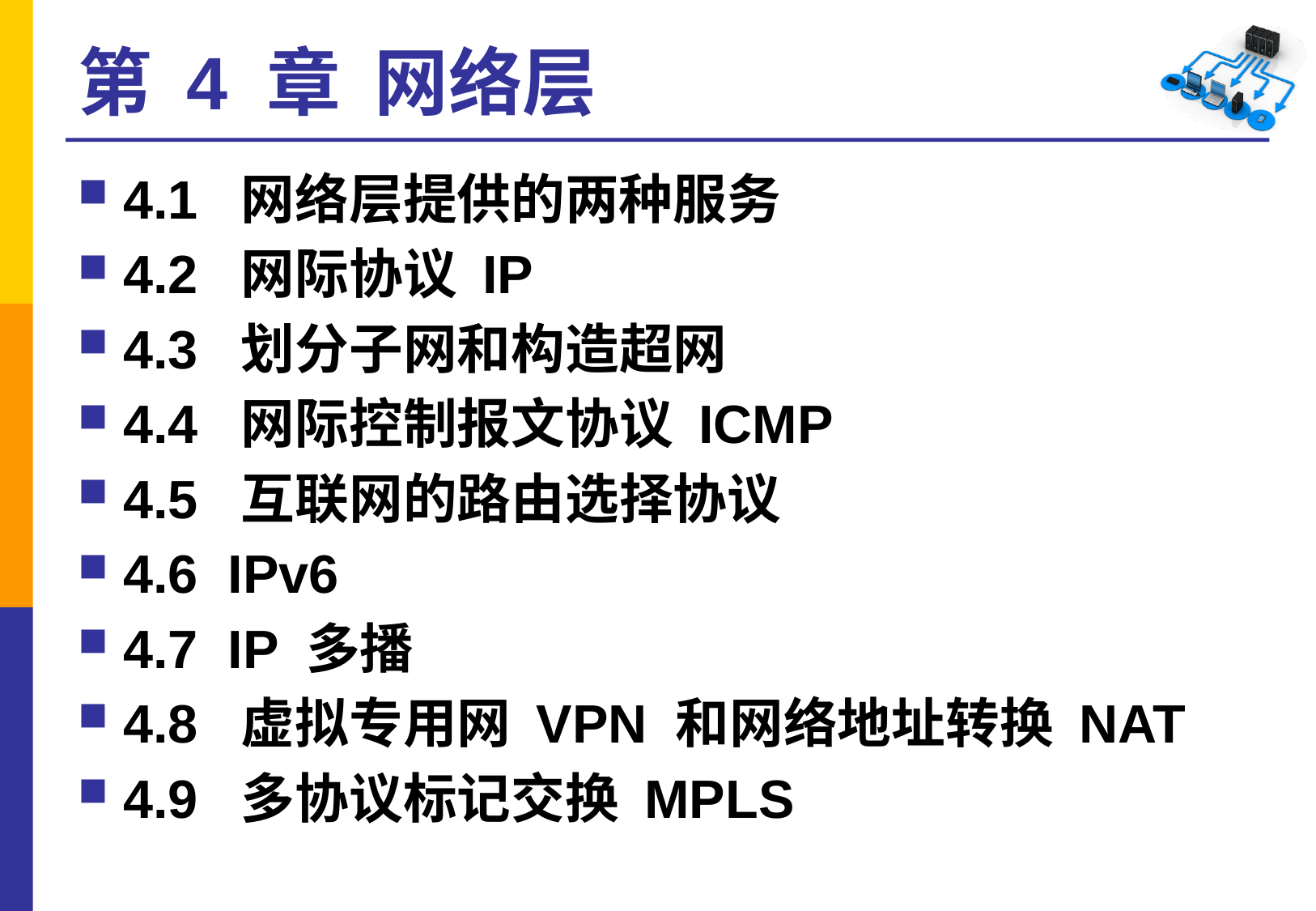

# 第 4 章  网络层
4.1  网络层提供的两种服务
4.2  网际协议 IP
4.3  划分子网和构造超网
4.4  网际控制报文协议 ICMP
4.5  互联网的路由选择协议
4.6  IPv6
4.7  IP 多播
4.8  虚拟专用网 VPN 和网络地址转换 NAT
4.9  多协议标记交换 MPLS